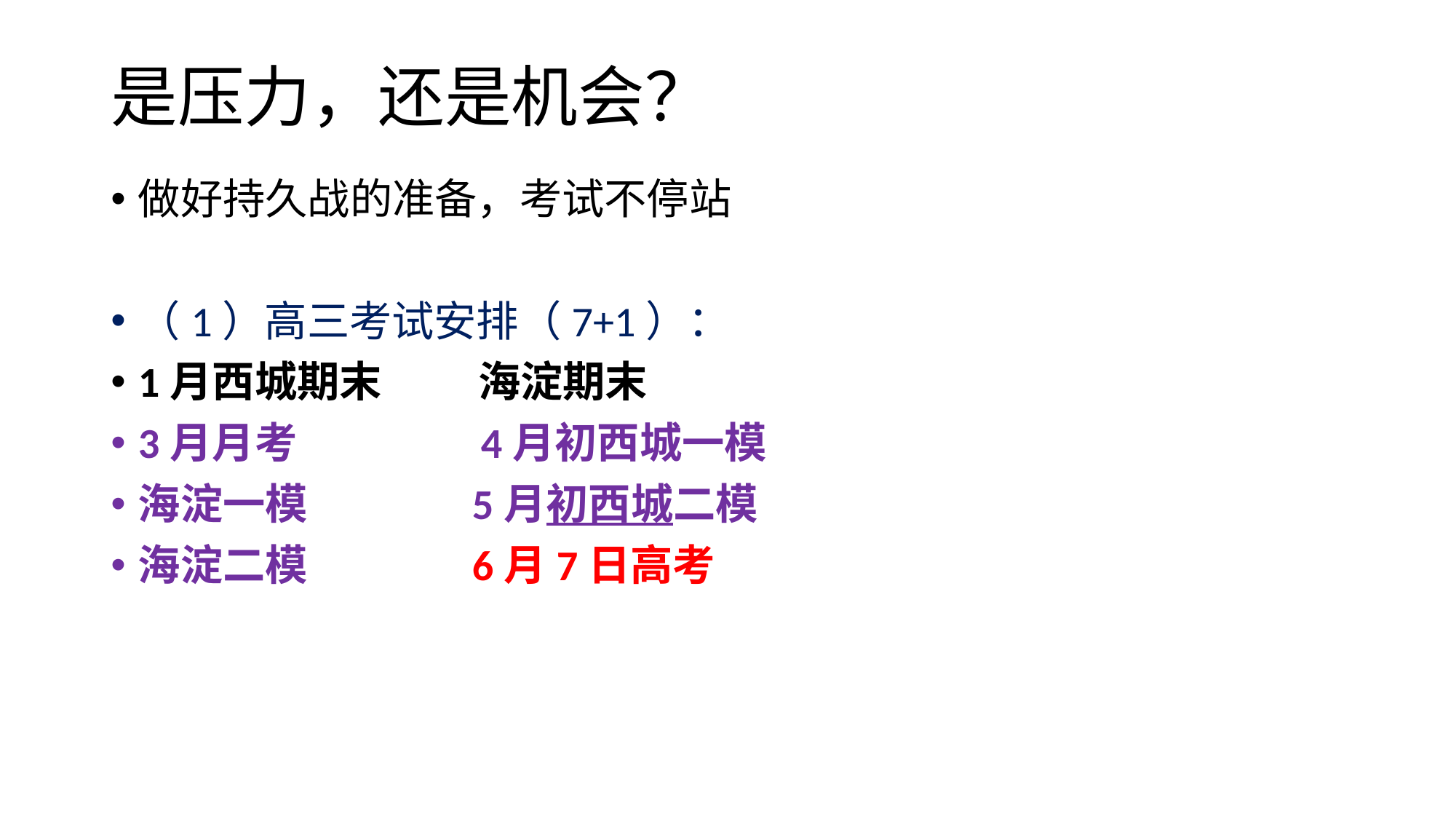

# 是压力，还是机会？
做好持久战的准备，考试不停站

（1）高三考试安排（7+1）：
1月西城期末          海淀期末
3月月考                  4月初西城一模
海淀一模                5月初西城二模
海淀二模                6月7日高考